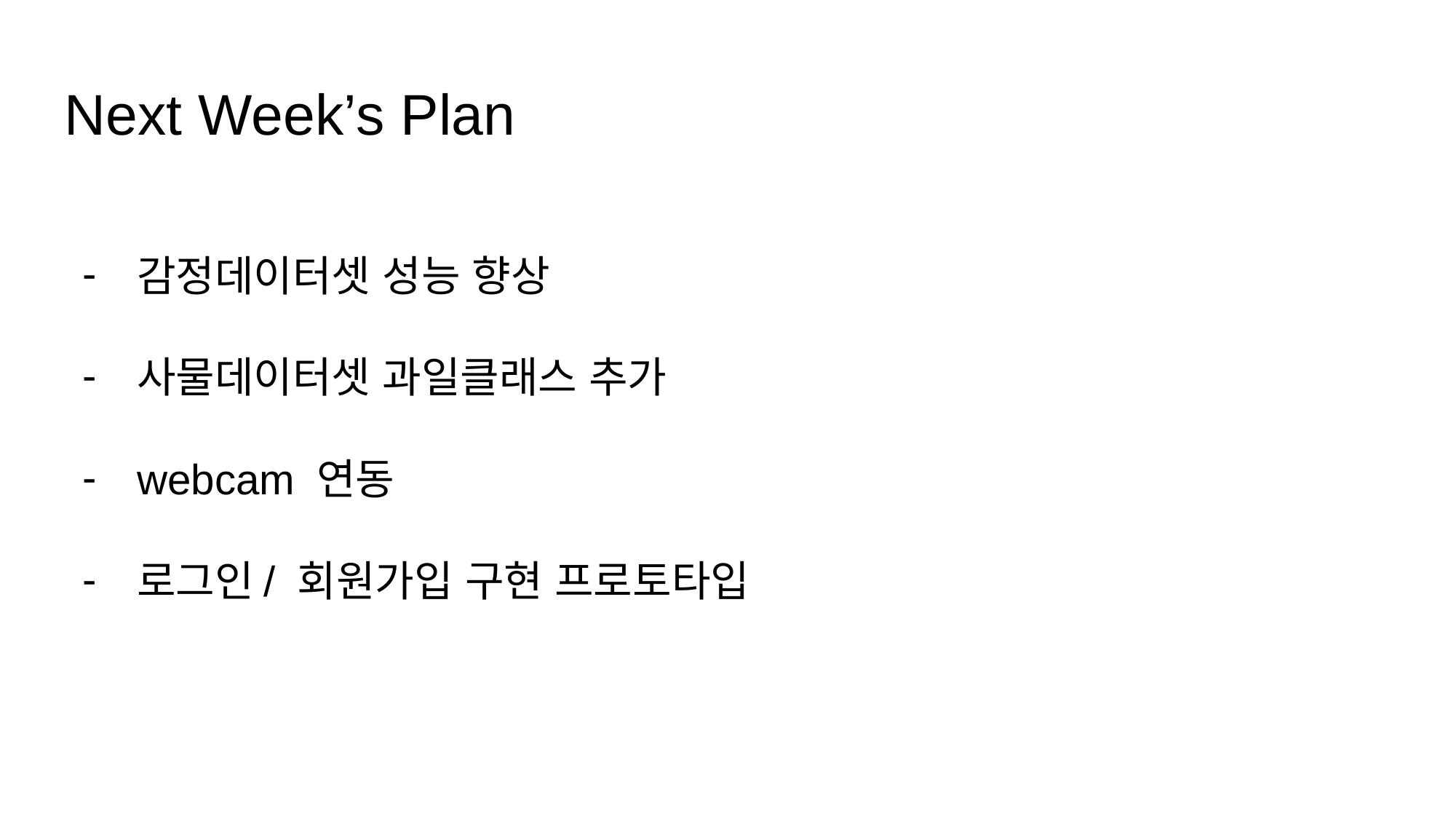

# Next Week’s Plan
감정데이터셋 성능 향상
사물데이터셋 과일클래스 추가
webcam 연동
로그인/ 회원가입 구현 프로토타입